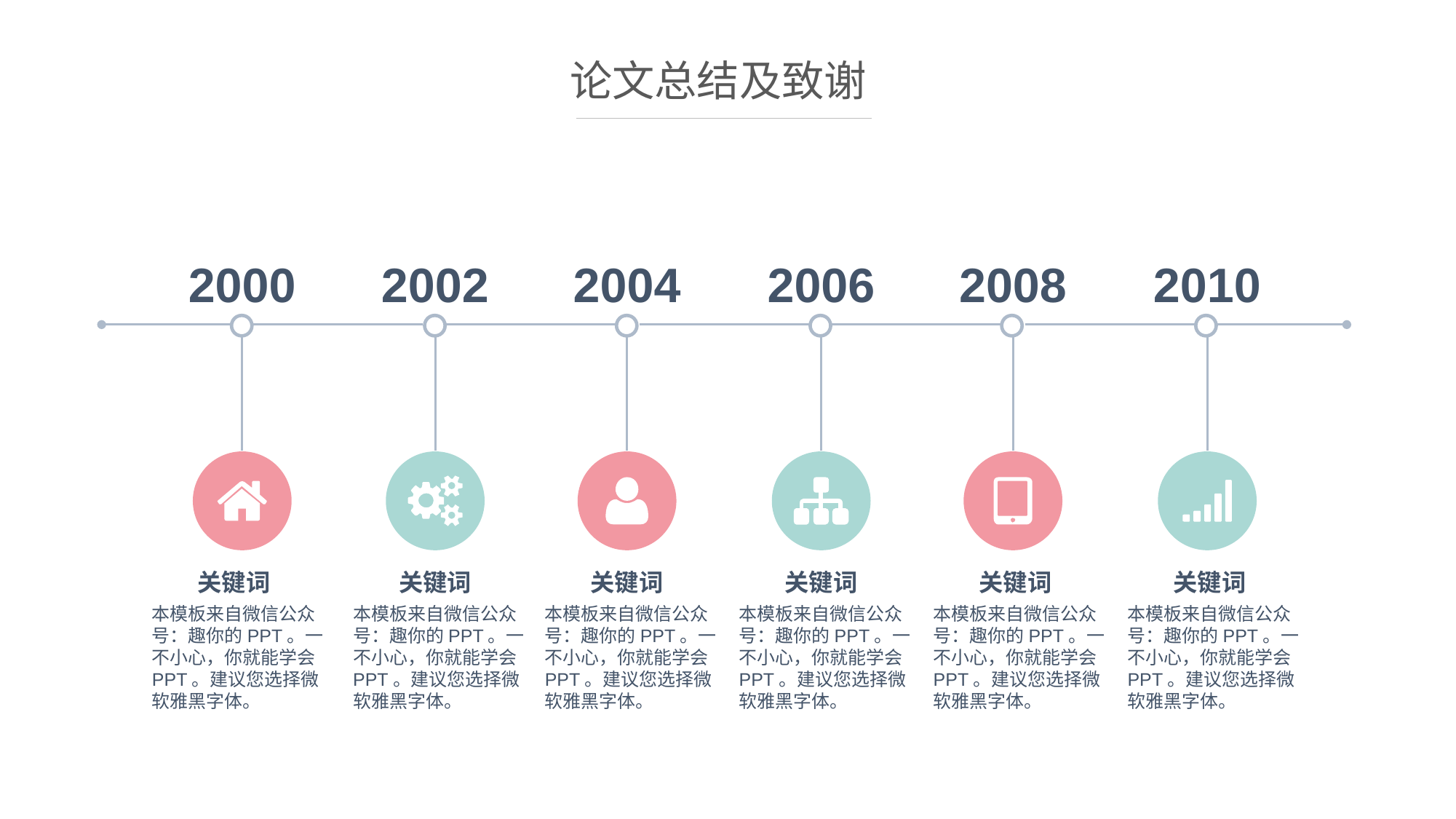

论文总结及致谢
2000
2002
2004
2006
2008
2010

关键词
关键词
关键词
关键词
关键词
关键词
本模板来自微信公众号：趣你的PPT。一不小心，你就能学会PPT。建议您选择微软雅黑字体。
本模板来自微信公众号：趣你的PPT。一不小心，你就能学会PPT。建议您选择微软雅黑字体。
本模板来自微信公众号：趣你的PPT。一不小心，你就能学会PPT。建议您选择微软雅黑字体。
本模板来自微信公众号：趣你的PPT。一不小心，你就能学会PPT。建议您选择微软雅黑字体。
本模板来自微信公众号：趣你的PPT。一不小心，你就能学会PPT。建议您选择微软雅黑字体。
本模板来自微信公众号：趣你的PPT。一不小心，你就能学会PPT。建议您选择微软雅黑字体。